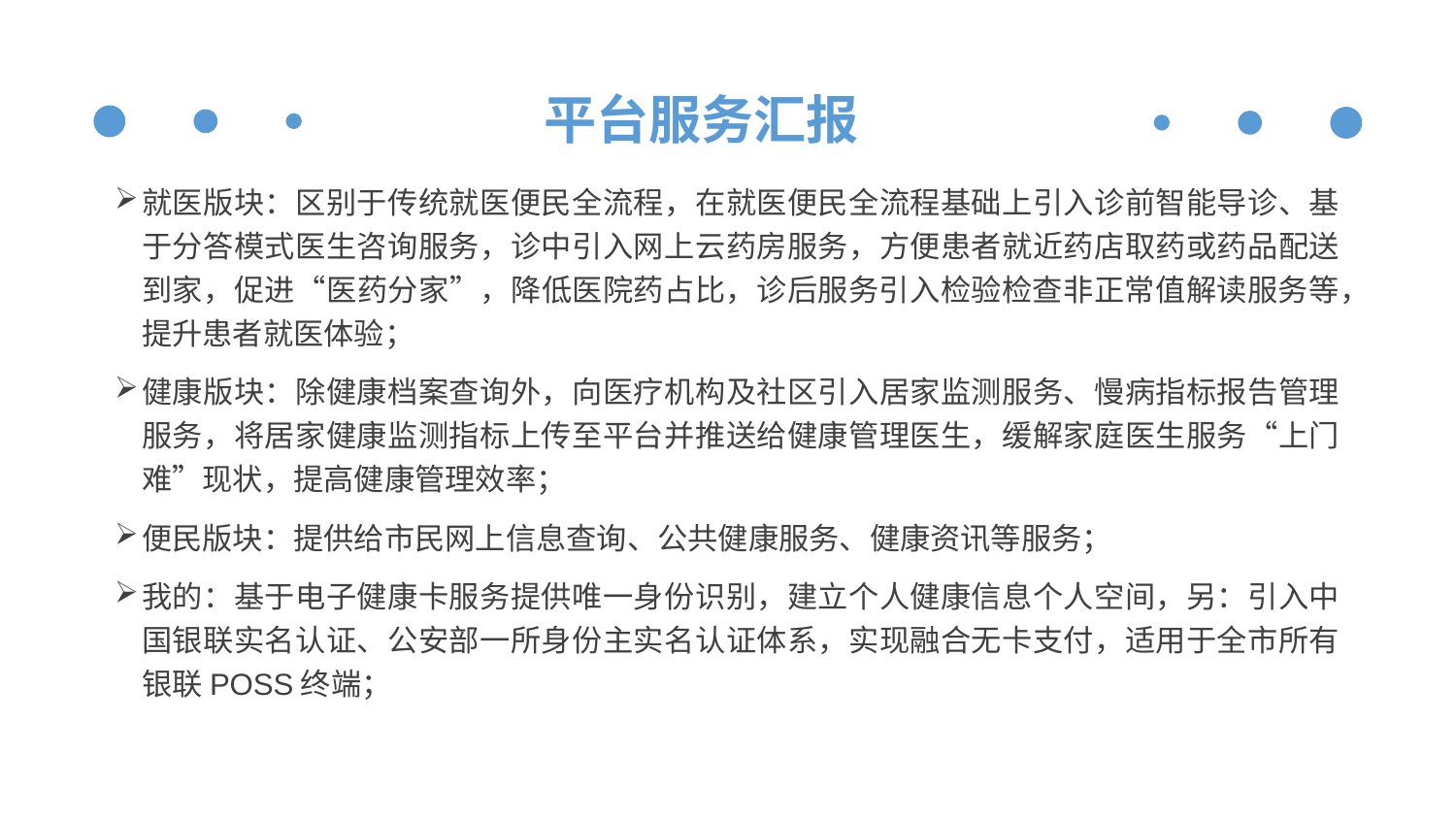

# 平台服务汇报
就医版块：区别于传统就医便民全流程，在就医便民全流程基础上引入诊前智能导诊、基于分答模式医生咨询服务，诊中引入网上云药房服务，方便患者就近药店取药或药品配送到家，促进“医药分家”，降低医院药占比，诊后服务引入检验检查非正常值解读服务等，提升患者就医体验；
健康版块：除健康档案查询外，向医疗机构及社区引入居家监测服务、慢病指标报告管理服务，将居家健康监测指标上传至平台并推送给健康管理医生，缓解家庭医生服务“上门难”现状，提高健康管理效率；
便民版块：提供给市民网上信息查询、公共健康服务、健康资讯等服务；
我的：基于电子健康卡服务提供唯一身份识别，建立个人健康信息个人空间，另：引入中国银联实名认证、公安部一所身份主实名认证体系，实现融合无卡支付，适用于全市所有银联POSS终端；